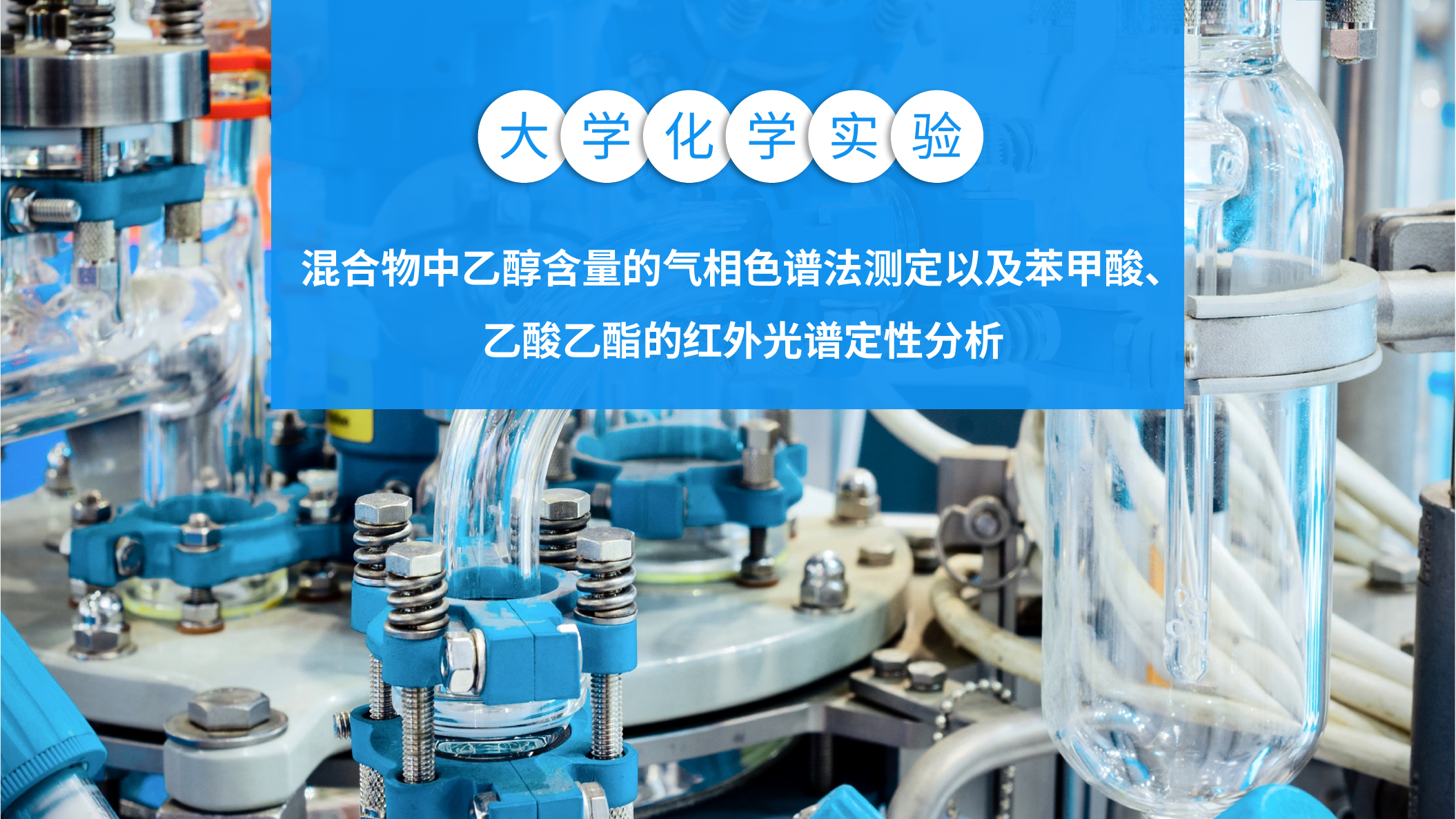

大

学

化

学

实

验
混合物中乙醇含量的气相色谱法测定以及苯甲酸、
乙酸乙酯的红外光谱定性分析